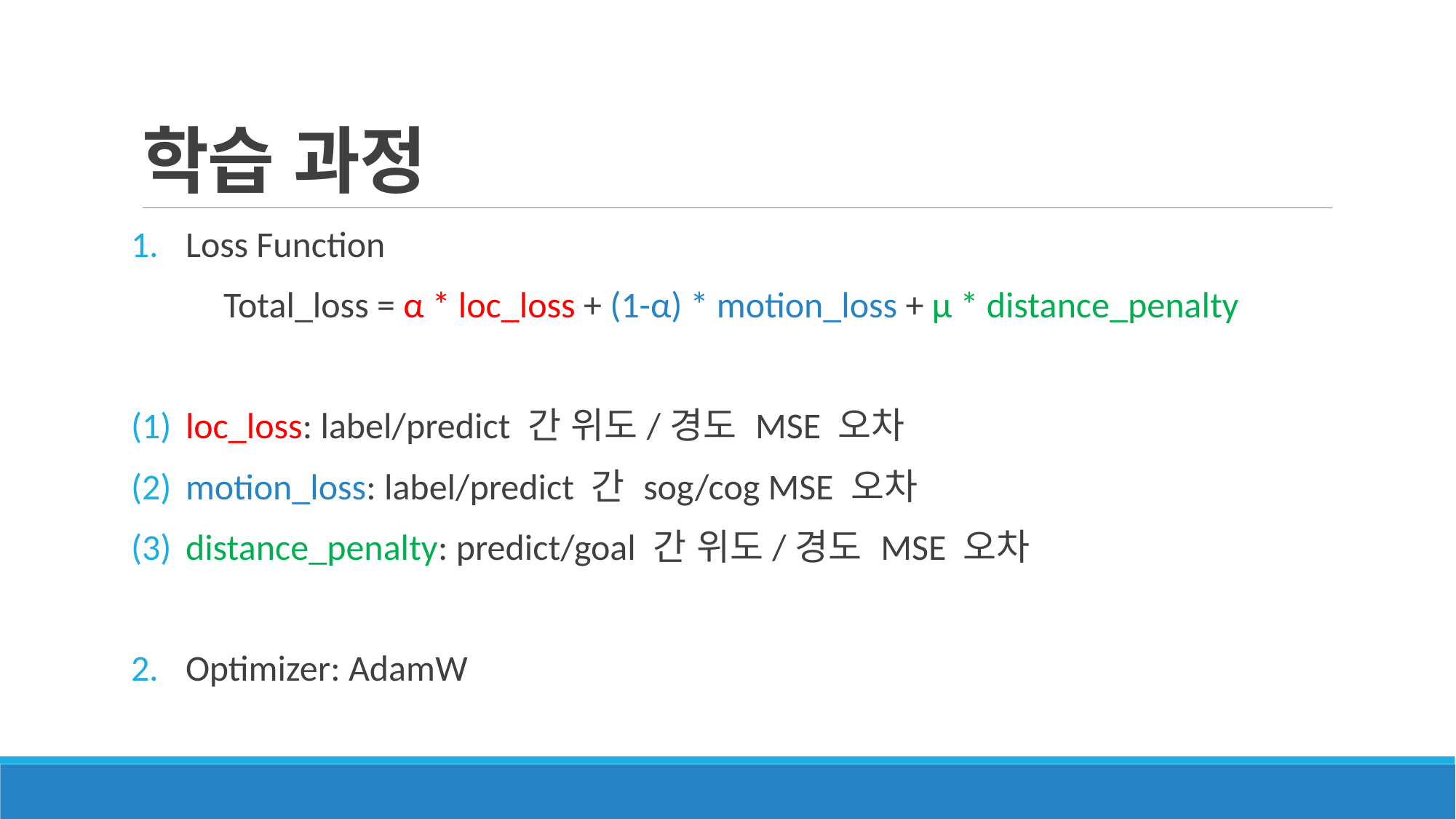

# 학습 과정
Loss Function
Total_loss = α * loc_loss + (1-α) * motion_loss + μ * distance_penalty

loc_loss: label/predict 간 위도/경도 MSE 오차
motion_loss: label/predict 간 sog/cog MSE 오차
distance_penalty: predict/goal 간 위도/경도 MSE 오차

Optimizer: AdamW